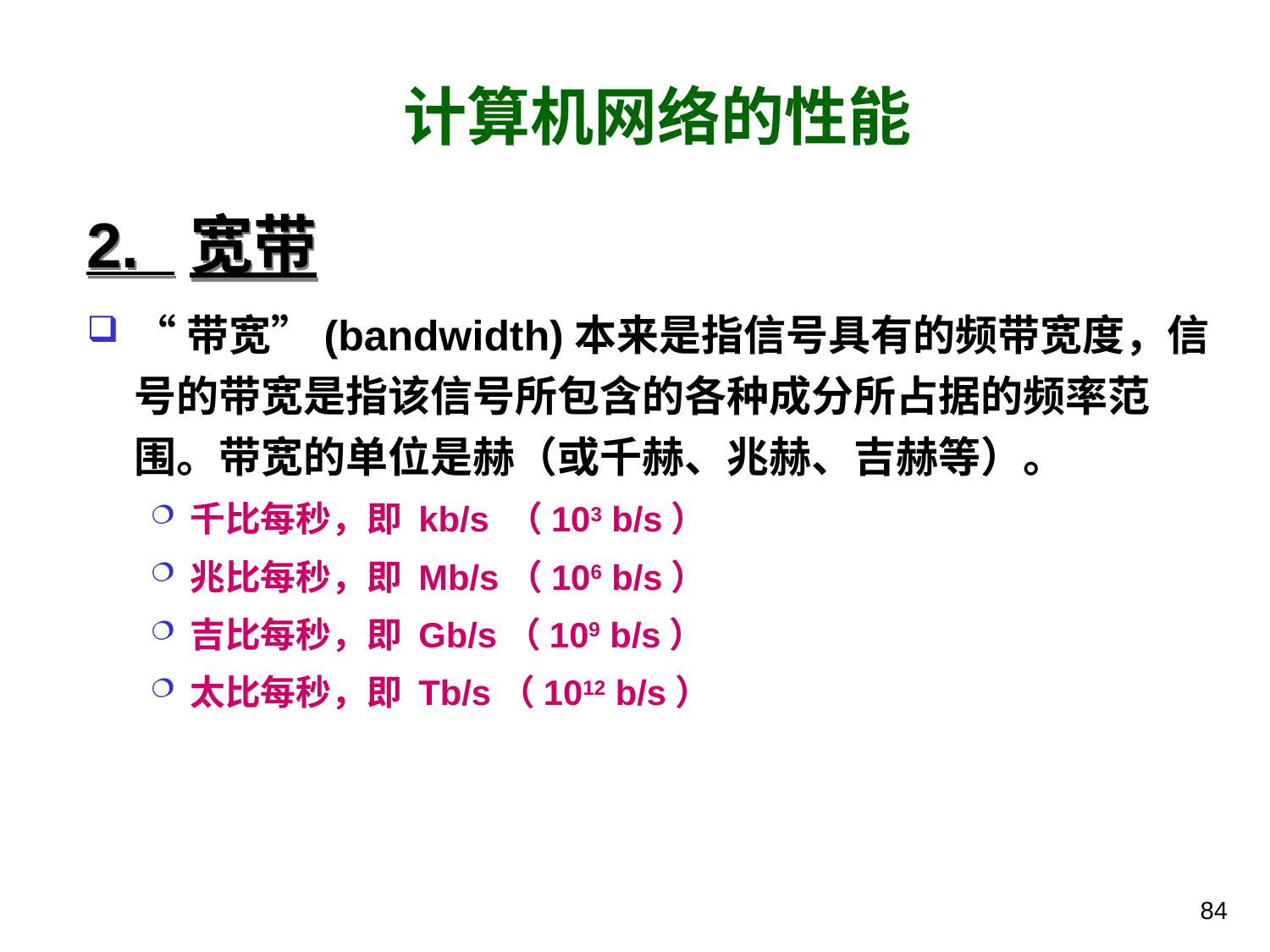

# 计算机网络的性能
2.  宽带
“带宽”(bandwidth)本来是指信号具有的频带宽度，信号的带宽是指该信号所包含的各种成分所占据的频率范围。带宽的单位是赫（或千赫、兆赫、吉赫等）。
千比每秒，即 kb/s （103 b/s）
兆比每秒，即 Mb/s（106 b/s）
吉比每秒，即 Gb/s（109 b/s）
太比每秒，即 Tb/s（1012 b/s）

84